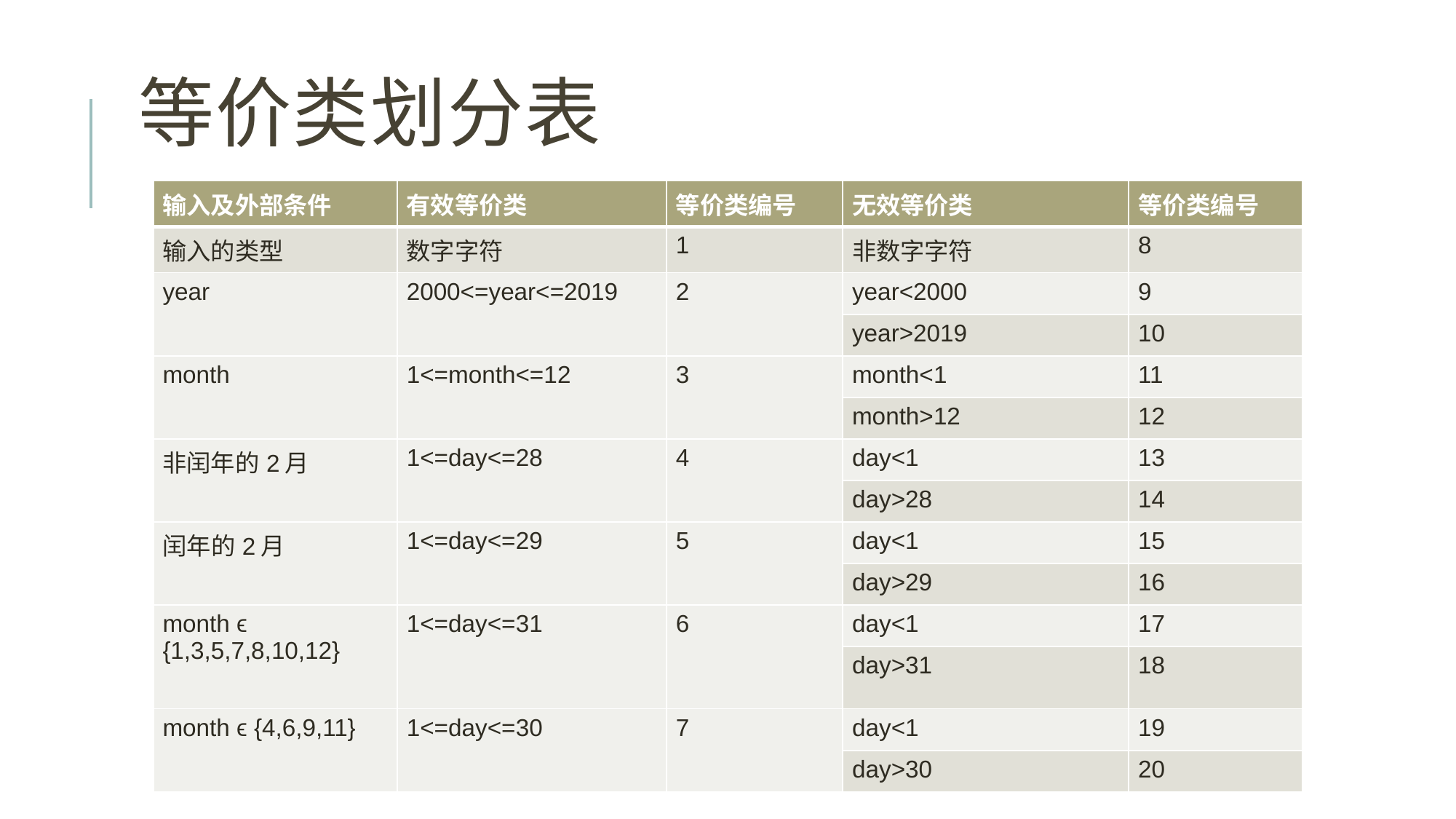

# 等价类划分表
| 输入及外部条件 | 有效等价类 | 等价类编号 | 无效等价类 | 等价类编号 |
| --- | --- | --- | --- | --- |
| 输入的类型 | 数字字符 | 1 | 非数字字符 | 8 |
| year | 2000<=year<=2019 | 2 | year<2000 | 9 |
|  |  |  | year>2019 | 10 |
| month | 1<=month<=12 | 3 | month<1 | 11 |
|  |  |  | month>12 | 12 |
| 非闰年的2月 | 1<=day<=28 | 4 | day<1 | 13 |
|  |  |  | day>28 | 14 |
| 闰年的2月 | 1<=day<=29 | 5 | day<1 | 15 |
|  |  |  | day>29 | 16 |
| month ϵ {1,3,5,7,8,10,12} | 1<=day<=31 | 6 | day<1 | 17 |
|  |  |  | day>31 | 18 |
| month ϵ {4,6,9,11} | 1<=day<=30 | 7 | day<1 | 19 |
|  |  |  | day>30 | 20 |